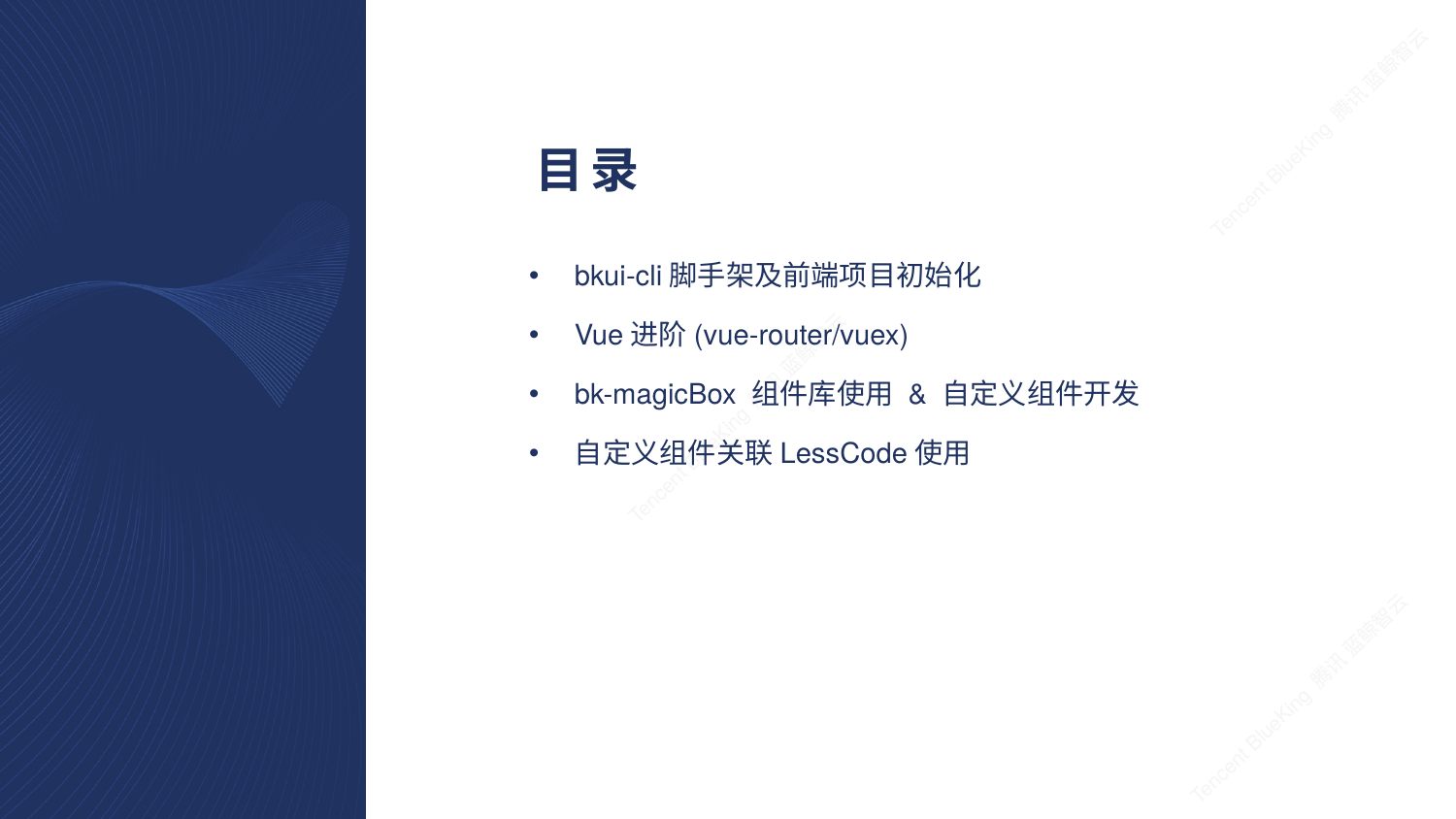

# 目录
bkui-cli脚手架及前端项目初始化
Vue进阶(vue-router/vuex)
bk-magicBox 组件库使用 & 自定义组件开发
自定义组件关联LessCode使用